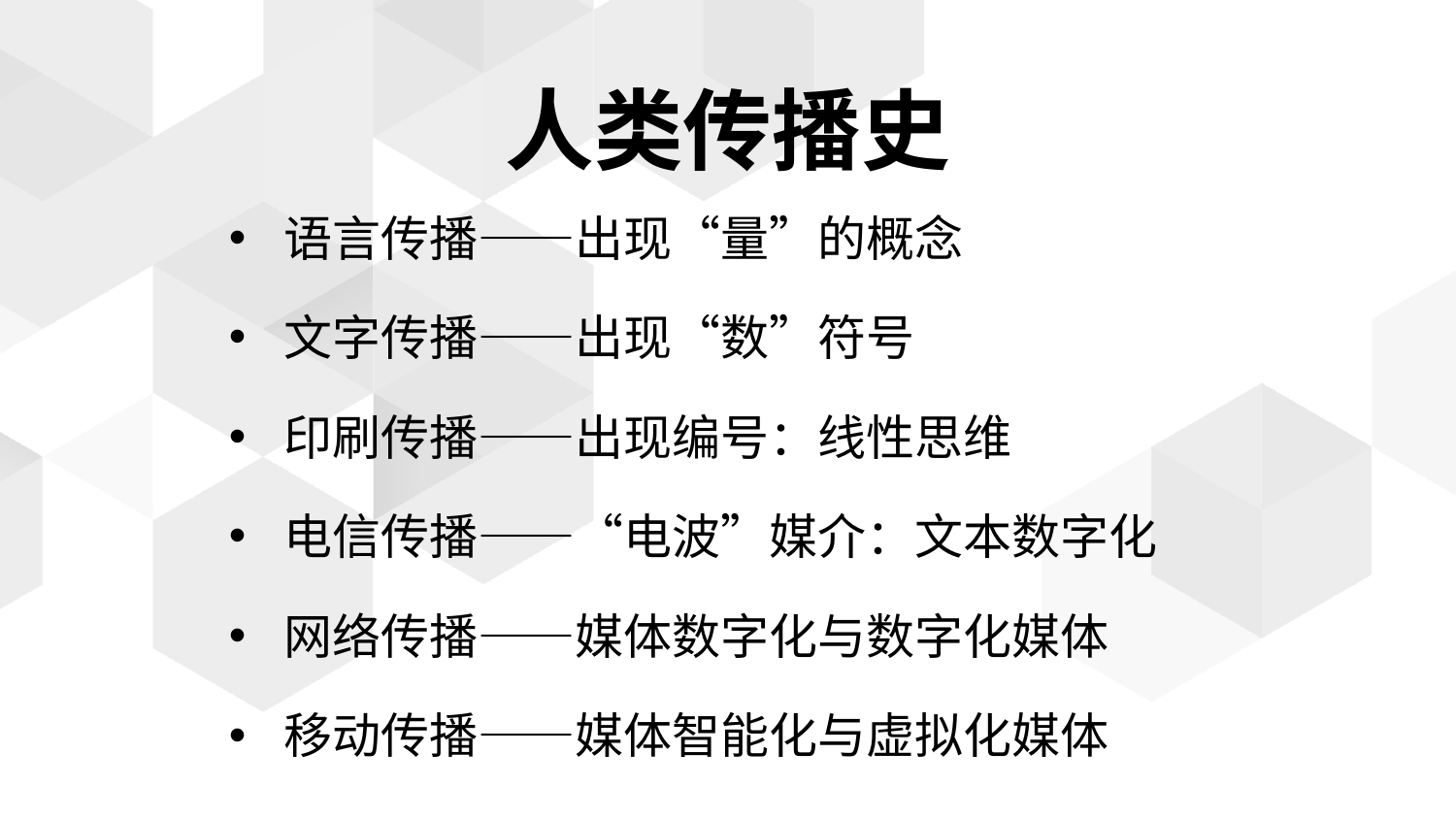

# 人类传播史
语言传播——出现“量”的概念
文字传播——出现“数”符号
印刷传播——出现编号：线性思维
电信传播——“电波”媒介：文本数字化
网络传播——媒体数字化与数字化媒体
移动传播——媒体智能化与虚拟化媒体